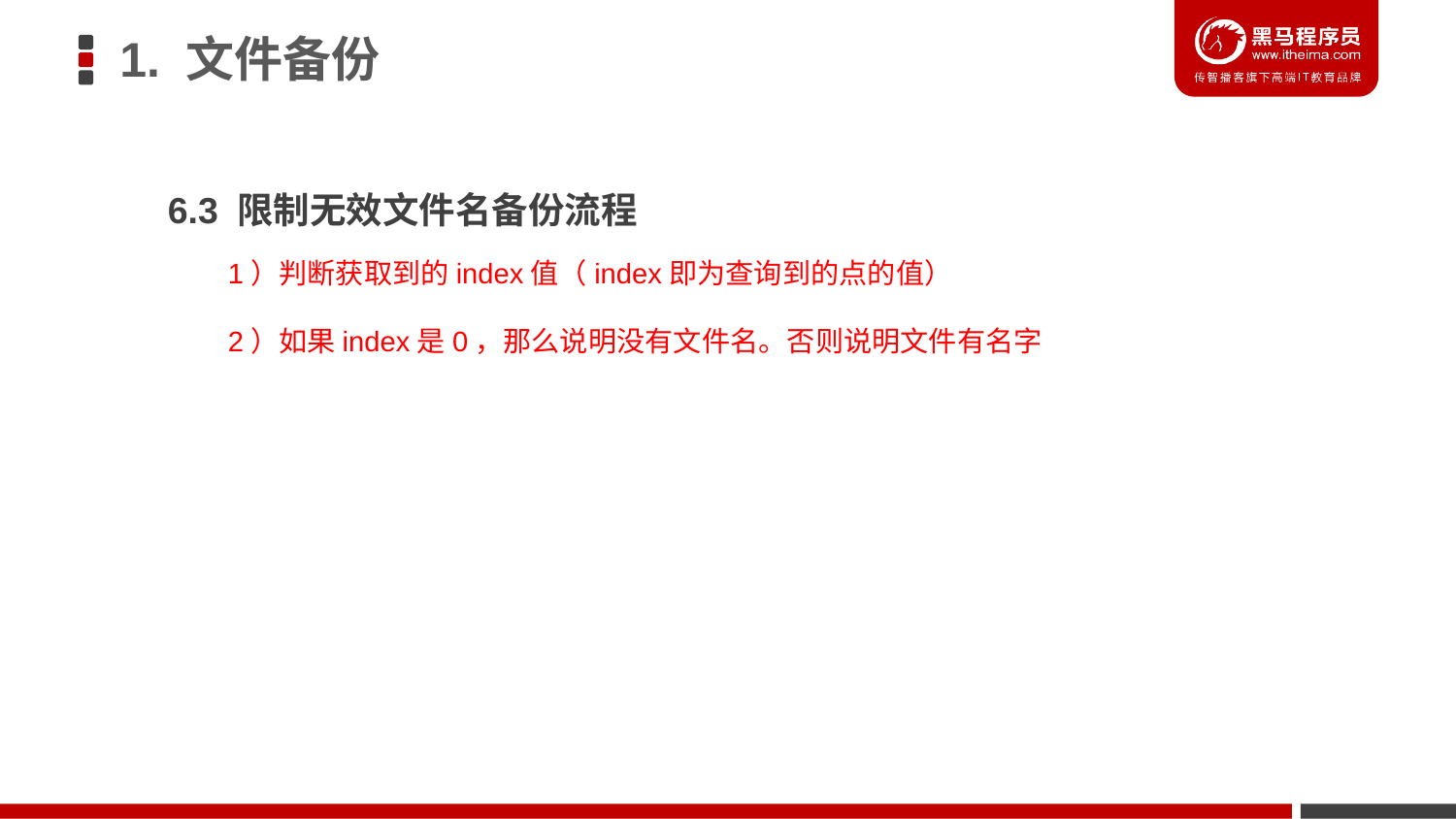

1. 文件备份

 6.3 限制无效文件名备份流程
1）判断获取到的index值（index即为查询到的点的值）

2）如果index是0，那么说明没有文件名。否则说明文件有名字